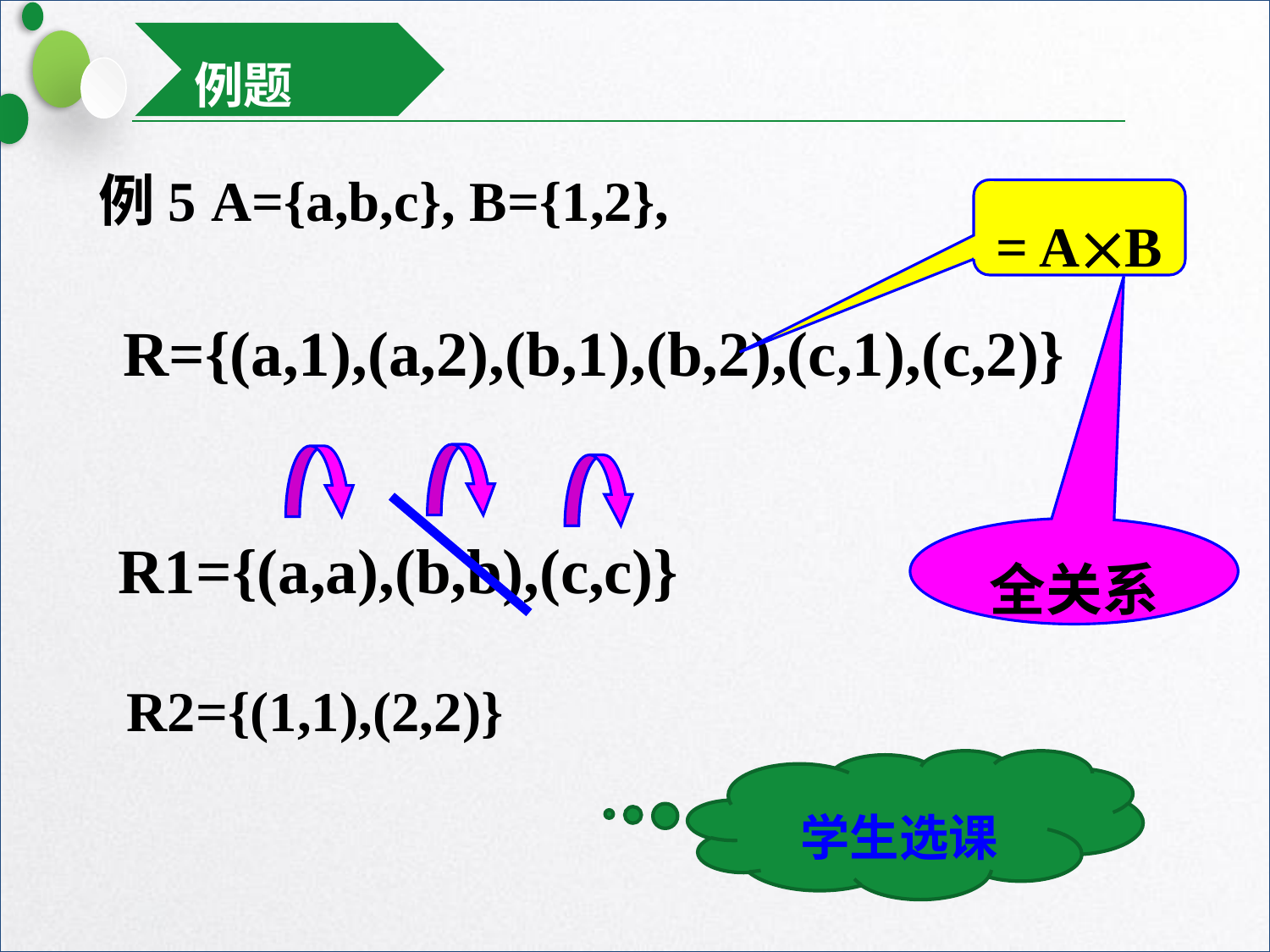

例题
例5 A={a,b,c}, B={1,2},
= A×B
R={(a,1),(a,2),(b,1),(b,2),(c,1),(c,2)}

R1={(a,a),(b,b),(c,c)}

全关系
R2={(1,1),(2,2)}
学生选课